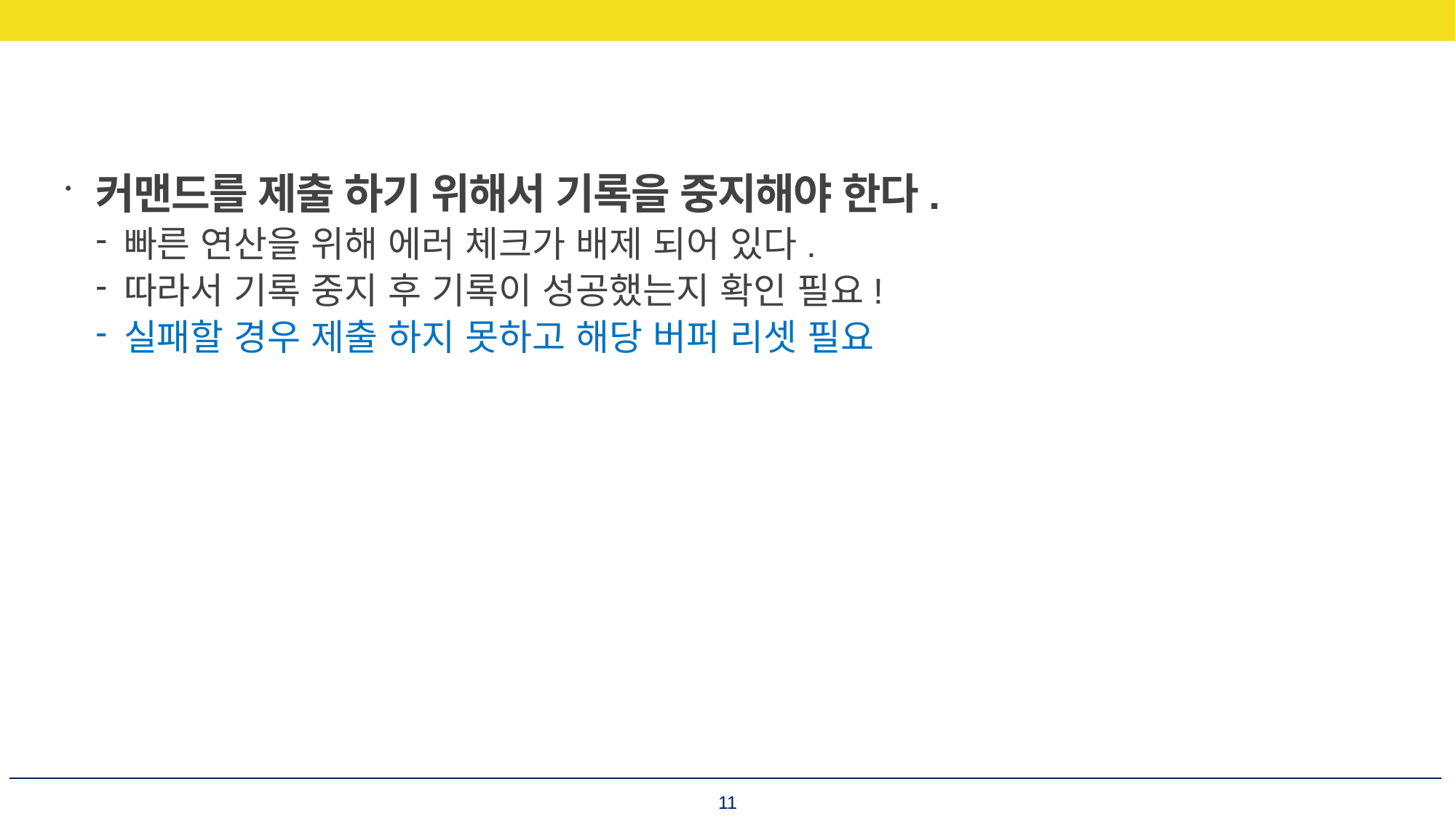

커맨드를 제출 하기 위해서 기록을 중지해야 한다.
빠른 연산을 위해 에러 체크가 배제 되어 있다.
따라서 기록 중지 후 기록이 성공했는지 확인 필요!
실패할 경우 제출 하지 못하고 해당 버퍼 리셋 필요

11